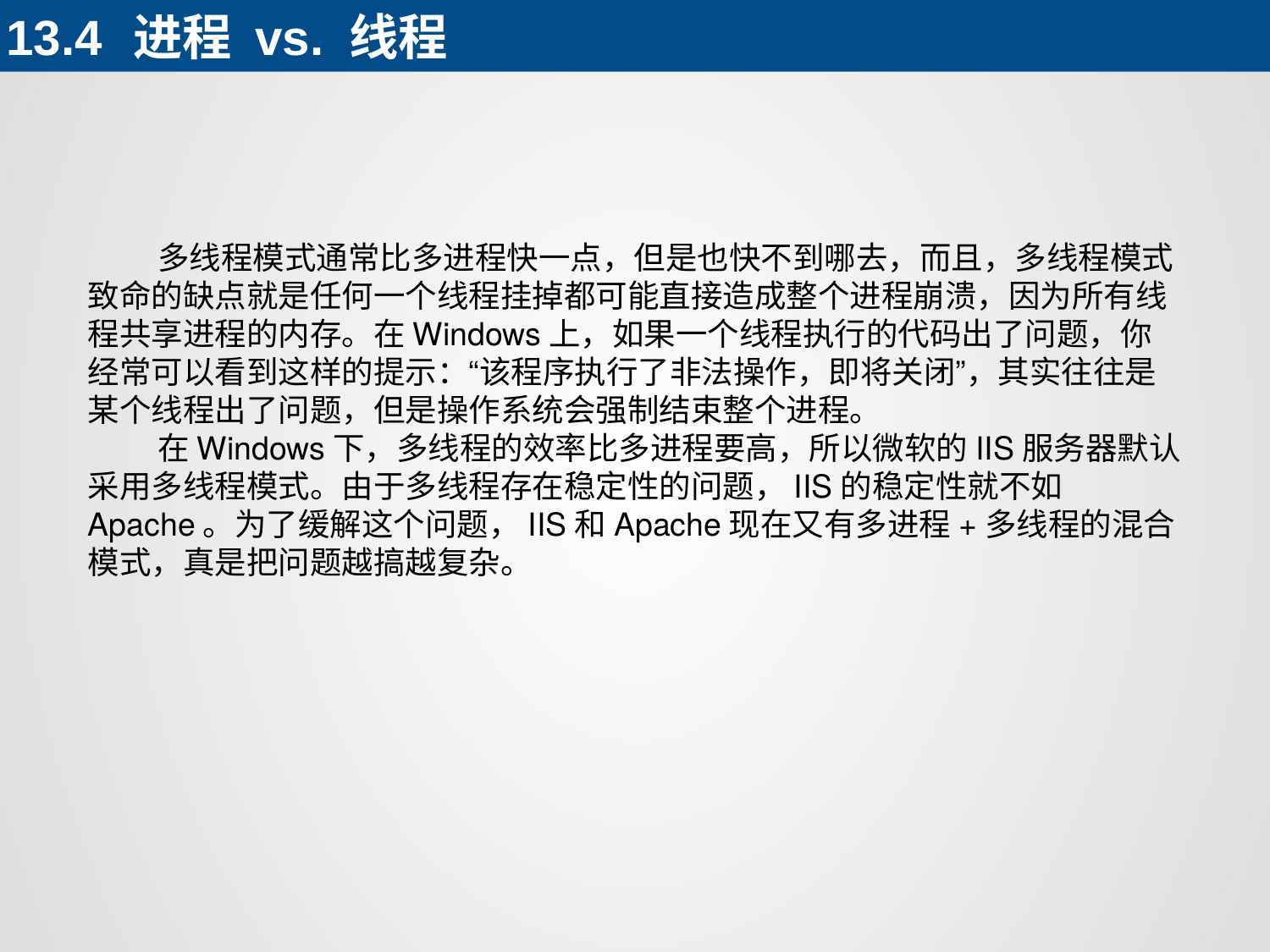

13.4	进程 vs. 线程
       多线程模式通常比多进程快一点，但是也快不到哪去，而且，多线程模式致命的缺点就是任何一个线程挂掉都可能直接造成整个进程崩溃，因为所有线程共享进程的内存。在Windows上，如果一个线程执行的代码出了问题，你经常可以看到这样的提示：“该程序执行了非法操作，即将关闭”，其实往往是某个线程出了问题，但是操作系统会强制结束整个进程。
       在Windows下，多线程的效率比多进程要高，所以微软的IIS服务器默认采用多线程模式。由于多线程存在稳定性的问题，IIS的稳定性就不如Apache。为了缓解这个问题，IIS和Apache现在又有多进程+多线程的混合模式，真是把问题越搞越复杂。